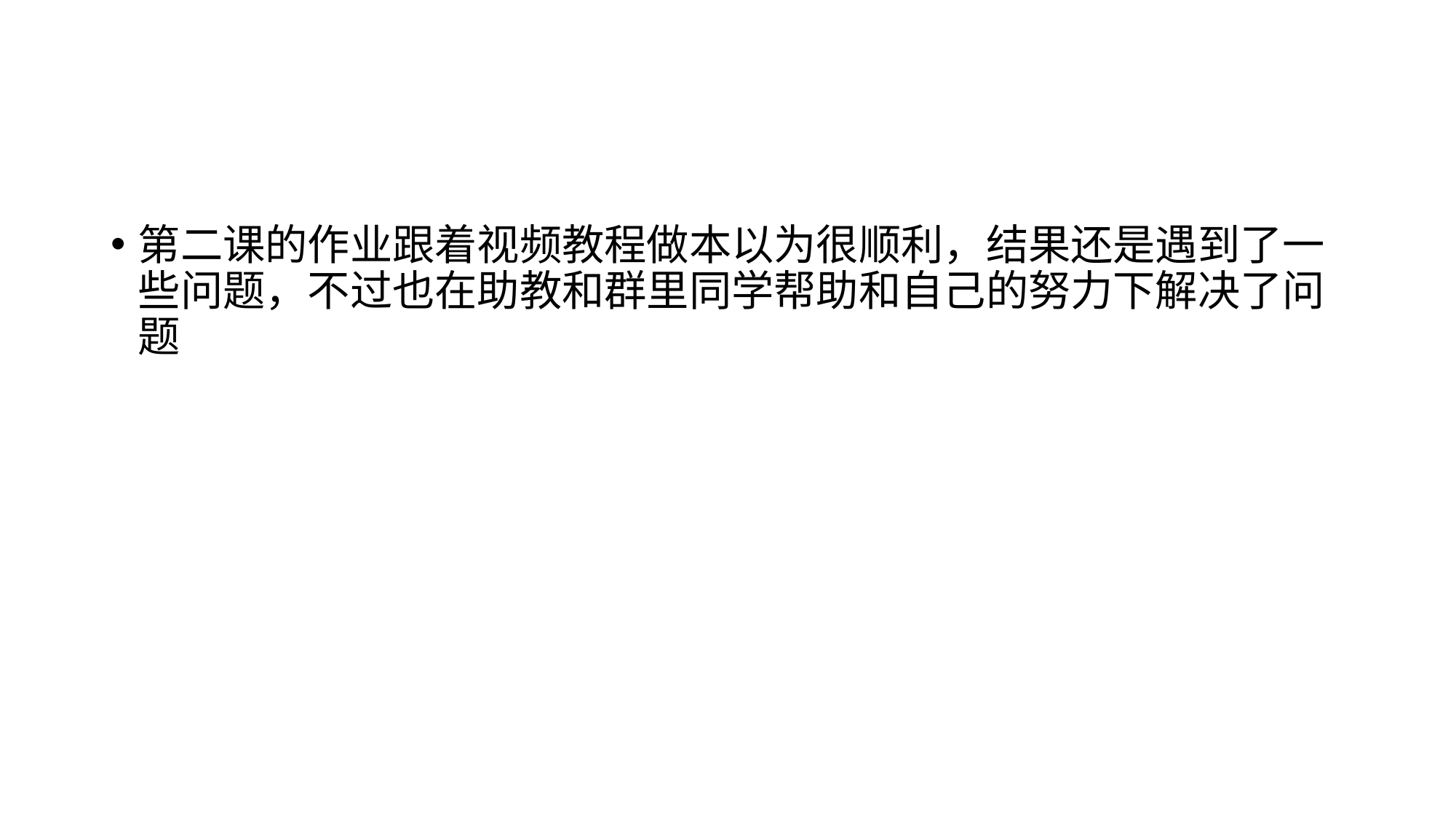

#
第二课的作业跟着视频教程做本以为很顺利，结果还是遇到了一些问题，不过也在助教和群里同学帮助和自己的努力下解决了问题